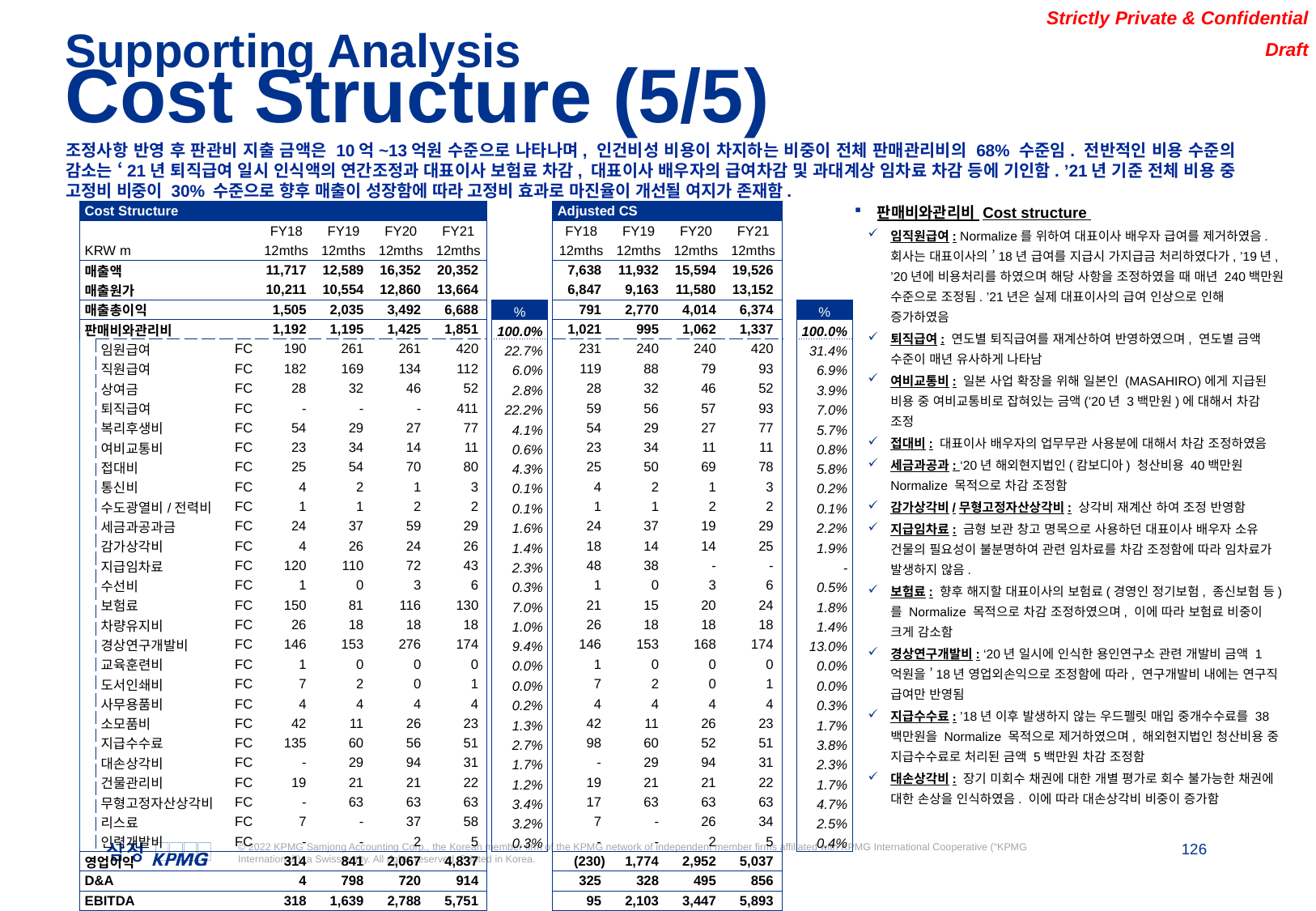

Supporting Analysis
Cost Structure (5/5)
조정사항 반영 후 판관비 지출 금액은 10억~13억원 수준으로 나타나며, 인건비성 비용이 차지하는 비중이 전체 판매관리비의 68% 수준임. 전반적인 비용 수준의 감소는 ‘21년 퇴직급여 일시 인식액의 연간조정과 대표이사 보험료 차감, 대표이사 배우자의 급여차감 및 과대계상 임차료 차감 등에 기인함. ’21년 기준 전체 비용 중 고정비 비중이 30% 수준으로 향후 매출이 성장함에 따라 고정비 효과로 마진율이 개선될 여지가 존재함.
| Cost Structure |  |  |  |  |  |  |  |  |  |  |  | Adjusted CS |  |  |  |  |  |
| --- | --- | --- | --- | --- | --- | --- | --- | --- | --- | --- | --- | --- | --- | --- | --- | --- | --- |
|  |  |  |  |  | FY18 | FY19 | FY20 | FY21 |  |  |  | FY18 | FY19 | FY20 | FY21 |  |  |
| KRW m |  |  |  |  | 12mths | 12mths | 12mths | 12mths |  |  |  | 12mths | 12mths | 12mths | 12mths |  |  |
| 매출액 |  |  |  |  | 11,717 | 12,589 | 16,352 | 20,352 |  |  |  | 7,638 | 11,932 | 15,594 | 19,526 |  |  |
| 매출원가 |  |  |  |  | 10,211 | 10,554 | 12,860 | 13,664 |  |  |  | 6,847 | 9,163 | 11,580 | 13,152 |  |  |
| 매출총이익 |  |  |  |  | 1,505 | 2,035 | 3,492 | 6,688 |  | % |  | 791 | 2,770 | 4,014 | 6,374 |  | % |
| 판매비와관리비 |  |  |  |  | 1,192 | 1,195 | 1,425 | 1,851 |  | 100.0% |  | 1,021 | 995 | 1,062 | 1,337 |  | 100.0% |
|  | 임원급여 |  |  | FC | 190 | 261 | 261 | 420 |  | 22.7% |  | 231 | 240 | 240 | 420 |  | 31.4% |
|  | 직원급여 |  |  | FC | 182 | 169 | 134 | 112 |  | 6.0% |  | 119 | 88 | 79 | 93 |  | 6.9% |
|  | 상여금 |  |  | FC | 28 | 32 | 46 | 52 |  | 2.8% |  | 28 | 32 | 46 | 52 |  | 3.9% |
|  | 퇴직급여 |  |  | FC | - | - | - | 411 |  | 22.2% |  | 59 | 56 | 57 | 93 |  | 7.0% |
|  | 복리후생비 |  |  | FC | 54 | 29 | 27 | 77 |  | 4.1% |  | 54 | 29 | 27 | 77 |  | 5.7% |
|  | 여비교통비 |  |  | FC | 23 | 34 | 14 | 11 |  | 0.6% |  | 23 | 34 | 11 | 11 |  | 0.8% |
|  | 접대비 |  |  | FC | 25 | 54 | 70 | 80 |  | 4.3% |  | 25 | 50 | 69 | 78 |  | 5.8% |
|  | 통신비 |  |  | FC | 4 | 2 | 1 | 3 |  | 0.1% |  | 4 | 2 | 1 | 3 |  | 0.2% |
|  | 수도광열비/전력비 |  |  | FC | 1 | 1 | 2 | 2 |  | 0.1% |  | 1 | 1 | 2 | 2 |  | 0.1% |
|  | 세금과공과금 |  |  | FC | 24 | 37 | 59 | 29 |  | 1.6% |  | 24 | 37 | 19 | 29 |  | 2.2% |
|  | 감가상각비 |  |  | FC | 4 | 26 | 24 | 26 |  | 1.4% |  | 18 | 14 | 14 | 25 |  | 1.9% |
|  | 지급임차료 |  |  | FC | 120 | 110 | 72 | 43 |  | 2.3% |  | 48 | 38 | - | - |  | - |
|  | 수선비 |  |  | FC | 1 | 0 | 3 | 6 |  | 0.3% |  | 1 | 0 | 3 | 6 |  | 0.5% |
|  | 보험료 |  |  | FC | 150 | 81 | 116 | 130 |  | 7.0% |  | 21 | 15 | 20 | 24 |  | 1.8% |
|  | 차량유지비 |  |  | FC | 26 | 18 | 18 | 18 |  | 1.0% |  | 26 | 18 | 18 | 18 |  | 1.4% |
|  | 경상연구개발비 |  |  | FC | 146 | 153 | 276 | 174 |  | 9.4% |  | 146 | 153 | 168 | 174 |  | 13.0% |
|  | 교육훈련비 |  |  | FC | 1 | 0 | 0 | 0 |  | 0.0% |  | 1 | 0 | 0 | 0 |  | 0.0% |
|  | 도서인쇄비 |  |  | FC | 7 | 2 | 0 | 1 |  | 0.0% |  | 7 | 2 | 0 | 1 |  | 0.0% |
|  | 사무용품비 |  |  | FC | 4 | 4 | 4 | 4 |  | 0.2% |  | 4 | 4 | 4 | 4 |  | 0.3% |
|  | 소모품비 |  |  | FC | 42 | 11 | 26 | 23 |  | 1.3% |  | 42 | 11 | 26 | 23 |  | 1.7% |
|  | 지급수수료 |  |  | FC | 135 | 60 | 56 | 51 |  | 2.7% |  | 98 | 60 | 52 | 51 |  | 3.8% |
|  | 대손상각비 |  |  | FC | - | 29 | 94 | 31 |  | 1.7% |  | - | 29 | 94 | 31 |  | 2.3% |
|  | 건물관리비 |  |  | FC | 19 | 21 | 21 | 22 |  | 1.2% |  | 19 | 21 | 21 | 22 |  | 1.7% |
|  | 무형고정자산상각비 |  |  | FC | - | 63 | 63 | 63 |  | 3.4% |  | 17 | 63 | 63 | 63 |  | 4.7% |
|  | 리스료 |  |  | FC | 7 | - | 37 | 58 |  | 3.2% |  | 7 | - | 26 | 34 |  | 2.5% |
|  | 인력개발비 |  |  | FC | - | - | 2 | 5 |  | 0.3% |  | - | - | 2 | 5 |  | 0.4% |
| 영업이익 |  |  |  |  | 314 | 841 | 2,067 | 4,837 |  |  |  | (230) | 1,774 | 2,952 | 5,037 |  |  |
| D&A |  |  |  |  | 4 | 798 | 720 | 914 |  |  |  | 325 | 328 | 495 | 856 |  |  |
| EBITDA |  |  |  |  | 318 | 1,639 | 2,788 | 5,751 |  |  |  | 95 | 2,103 | 3,447 | 5,893 |  |  |
| EBITDA% |  |  |  |  | 2.7% | 13.0% | 17.0% | 28.3% |  |  |  | 1.2% | 17.6% | 22.1% | 30.2% |  |  |
| 총원가 대비 VC% |  |  |  |  | 74.8% | 68.4% | 71.4% | 67.5% |  |  |  | 59.5% | 69.5% | 71.7% | 70.2% |  |  |
| 총원가 대비 FC% |  |  |  |  | 25.2% | 31.6% | 28.6% | 32.5% |  |  |  | 40.5% | 30.5% | 28.3% | 29.8% |  |  |
판매비와관리비 Cost structure
임직원급여: Normalize를 위하여 대표이사 배우자 급여를 제거하였음. 회사는 대표이사의 ’18년 급여를 지급시 가지급금 처리하였다가, ’19년, ’20년에 비용처리를 하였으며 해당 사항을 조정하였을 때 매년 240백만원 수준으로 조정됨. ’21년은 실제 대표이사의 급여 인상으로 인해 증가하였음
퇴직급여: 연도별 퇴직급여를 재계산하여 반영하였으며, 연도별 금액 수준이 매년 유사하게 나타남
여비교통비: 일본 사업 확장을 위해 일본인 (MASAHIRO)에게 지급된 비용 중 여비교통비로 잡혀있는 금액(’20년 3백만원)에 대해서 차감 조정
접대비: 대표이사 배우자의 업무무관 사용분에 대해서 차감 조정하였음
세금과공과: ‘20년 해외현지법인(캄보디아) 청산비용 40백만원 Normalize 목적으로 차감 조정함
감가상각비/무형고정자산상각비: 상각비 재계산 하여 조정 반영함
지급임차료: 금형 보관 창고 명목으로 사용하던 대표이사 배우자 소유 건물의 필요성이 불분명하여 관련 임차료를 차감 조정함에 따라 임차료가 발생하지 않음.
보험료: 향후 해지할 대표이사의 보험료(경영인 정기보험, 종신보험 등)를 Normalize 목적으로 차감 조정하였으며, 이에 따라 보험료 비중이 크게 감소함
경상연구개발비: ‘20년 일시에 인식한 용인연구소 관련 개발비 금액 1억원을 ’18년 영업외손익으로 조정함에 따라, 연구개발비 내에는 연구직 급여만 반영됨
지급수수료: ’18년 이후 발생하지 않는 우드펠릿 매입 중개수수료를 38백만원을 Normalize 목적으로 제거하였으며, 해외현지법인 청산비용 중 지급수수료로 처리된 금액 5백만원 차감 조정함
대손상각비: 장기 미회수 채권에 대한 개별 평가로 회수 불가능한 채권에 대한 손상을 인식하였음. 이에 따라 대손상각비 비중이 증가함